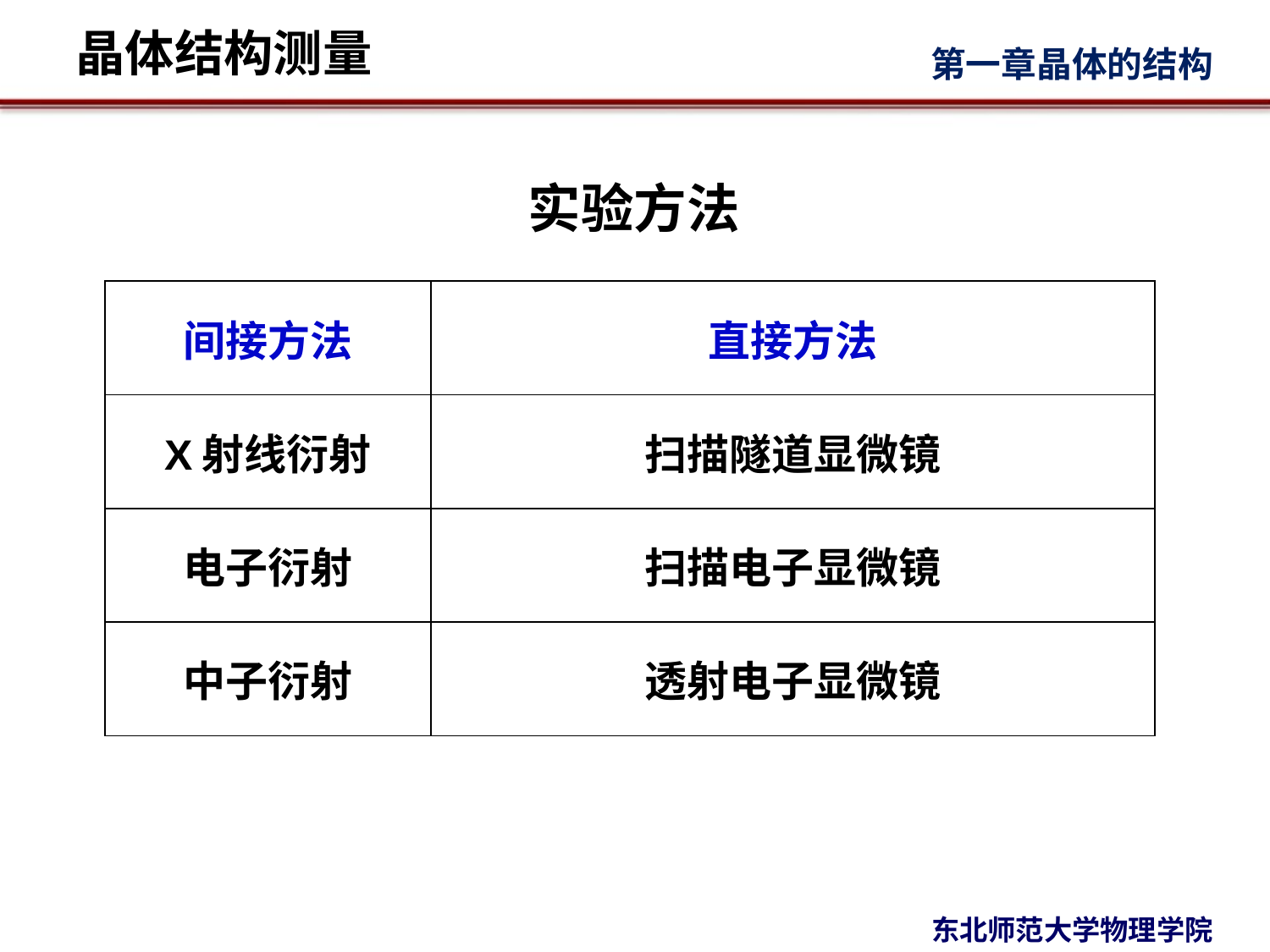

# 实验方法
| 间接方法 | 直接方法 |
| --- | --- |
| X射线衍射 | 扫描隧道显微镜 |
| 电子衍射 | 扫描电子显微镜 |
| 中子衍射 | 透射电子显微镜 |